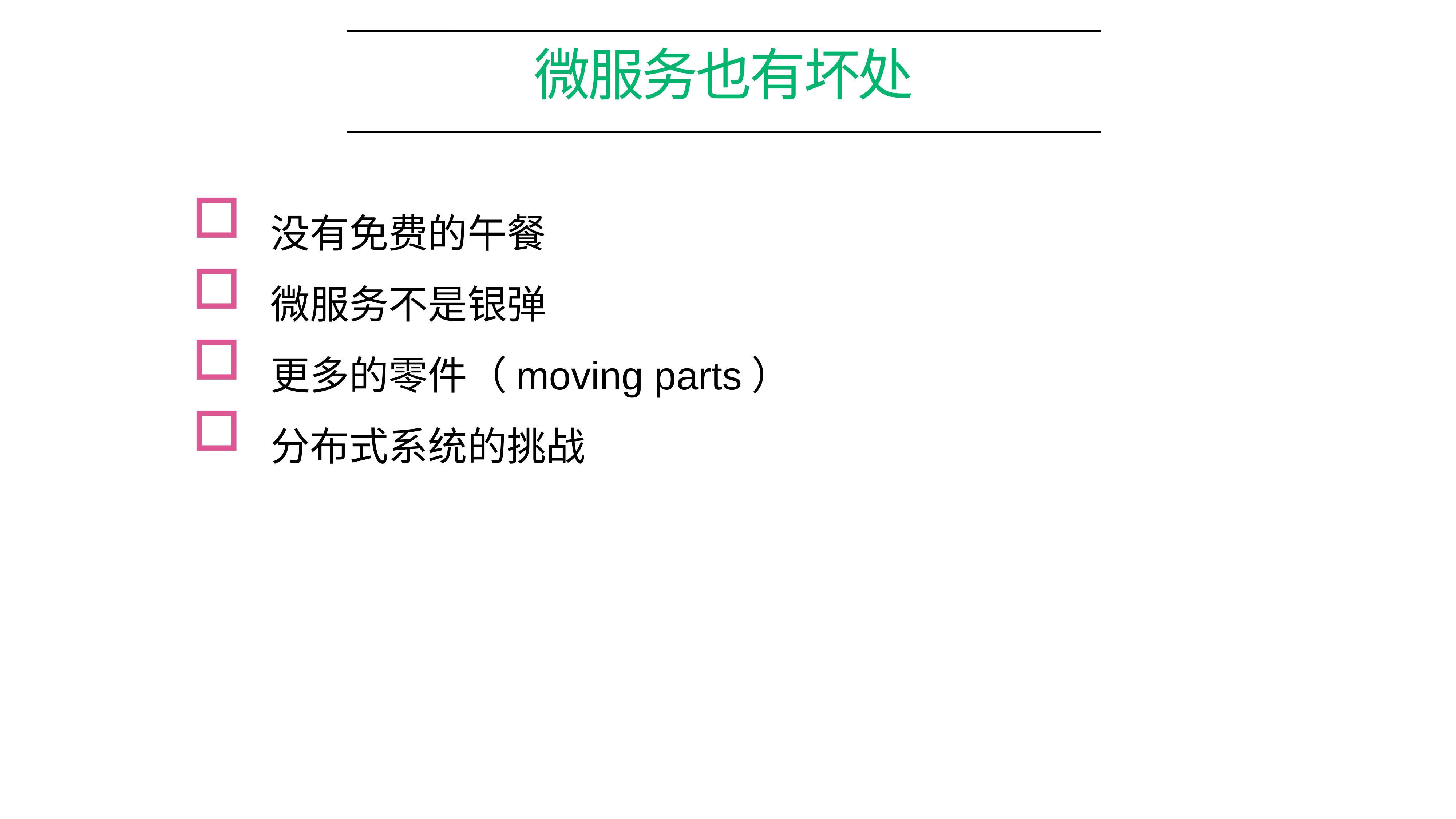

# 微服务也有坏处
没有免费的午餐
微服务不是银弹
更多的零件（moving parts）
分布式系统的挑战